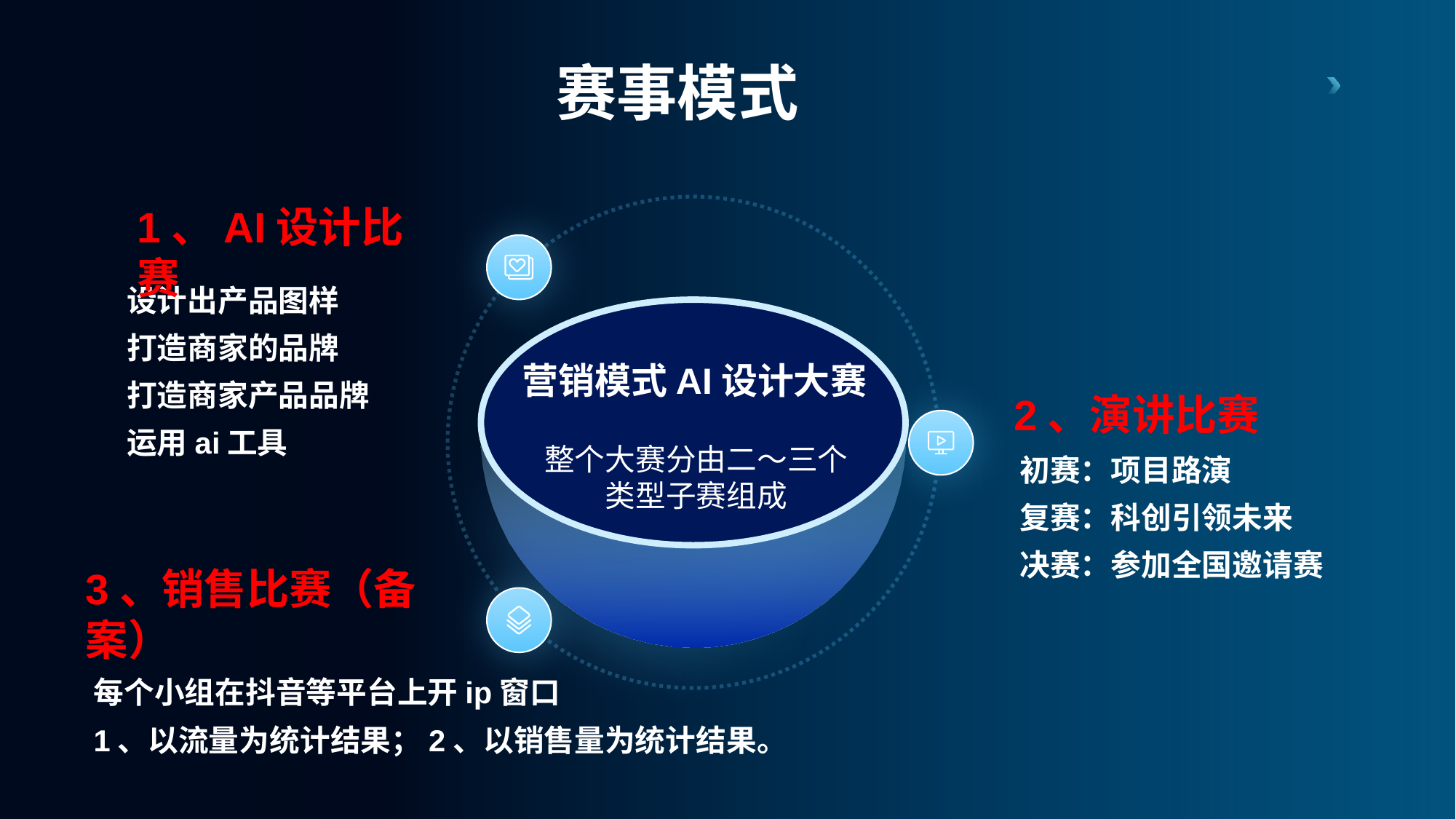

# 赛事模式
1、AI设计比赛

设计出产品图样
打造商家的品牌
打造商家产品品牌
运用ai工具

营销模式AI设计大赛
2、演讲比赛

整个大赛分由二～三个
类型子赛组成
初赛：项目路演
复赛：科创引领未来
决赛：参加全国邀请赛

3、销售比赛（备案）

每个小组在抖音等平台上开ip窗口
1、以流量为统计结果；2、以销售量为统计结果。